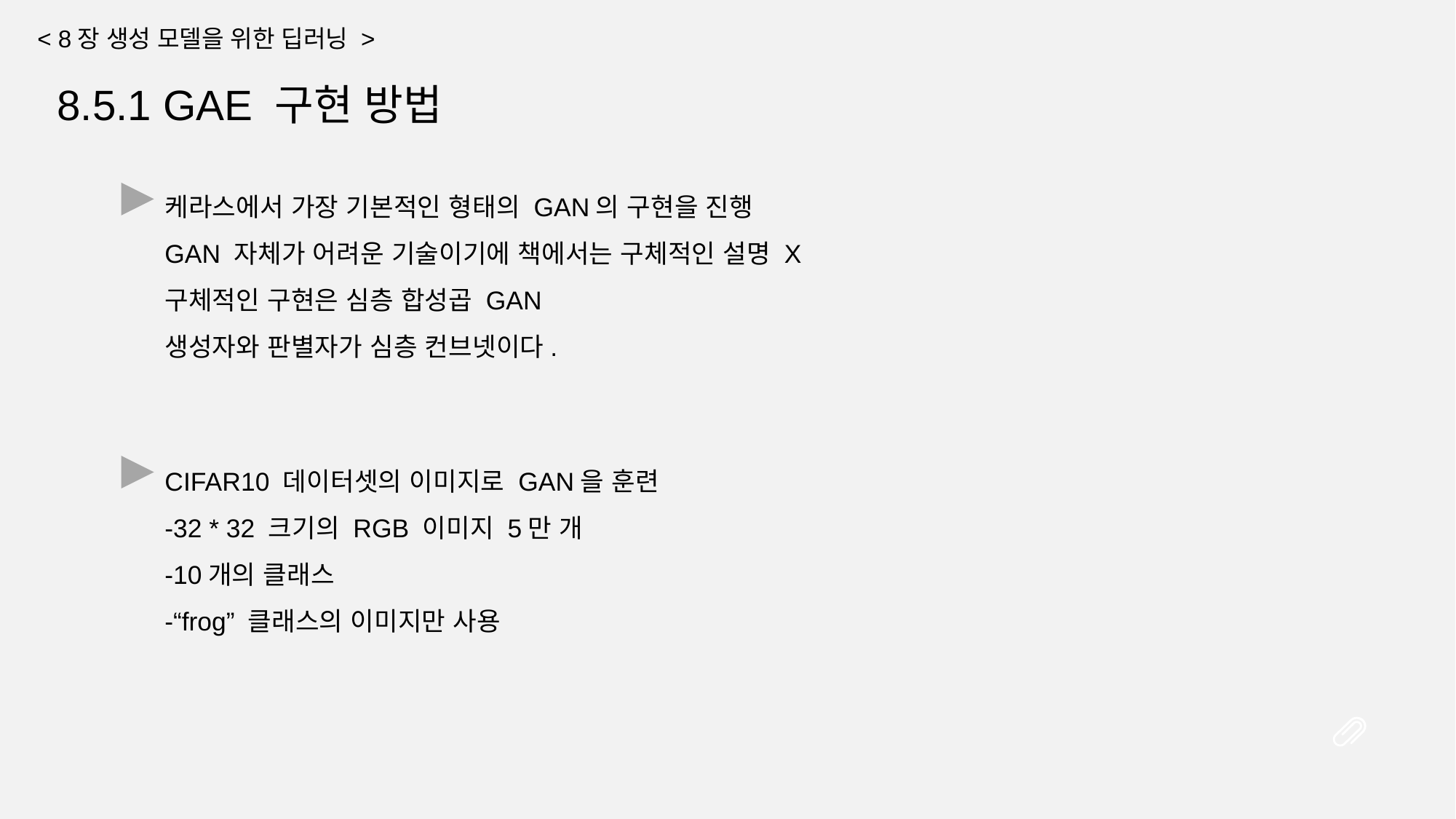

< 8장 생성 모델을 위한 딥러닝 >
8.5.1 GAE 구현 방법
케라스에서 가장 기본적인 형태의 GAN의 구현을 진행
GAN 자체가 어려운 기술이기에 책에서는 구체적인 설명 X
구체적인 구현은 심층 합성곱 GAN
생성자와 판별자가 심층 컨브넷이다.

CIFAR10 데이터셋의 이미지로 GAN을 훈련
-32 * 32 크기의 RGB 이미지 5만 개
-10개의 클래스
-“frog” 클래스의 이미지만 사용